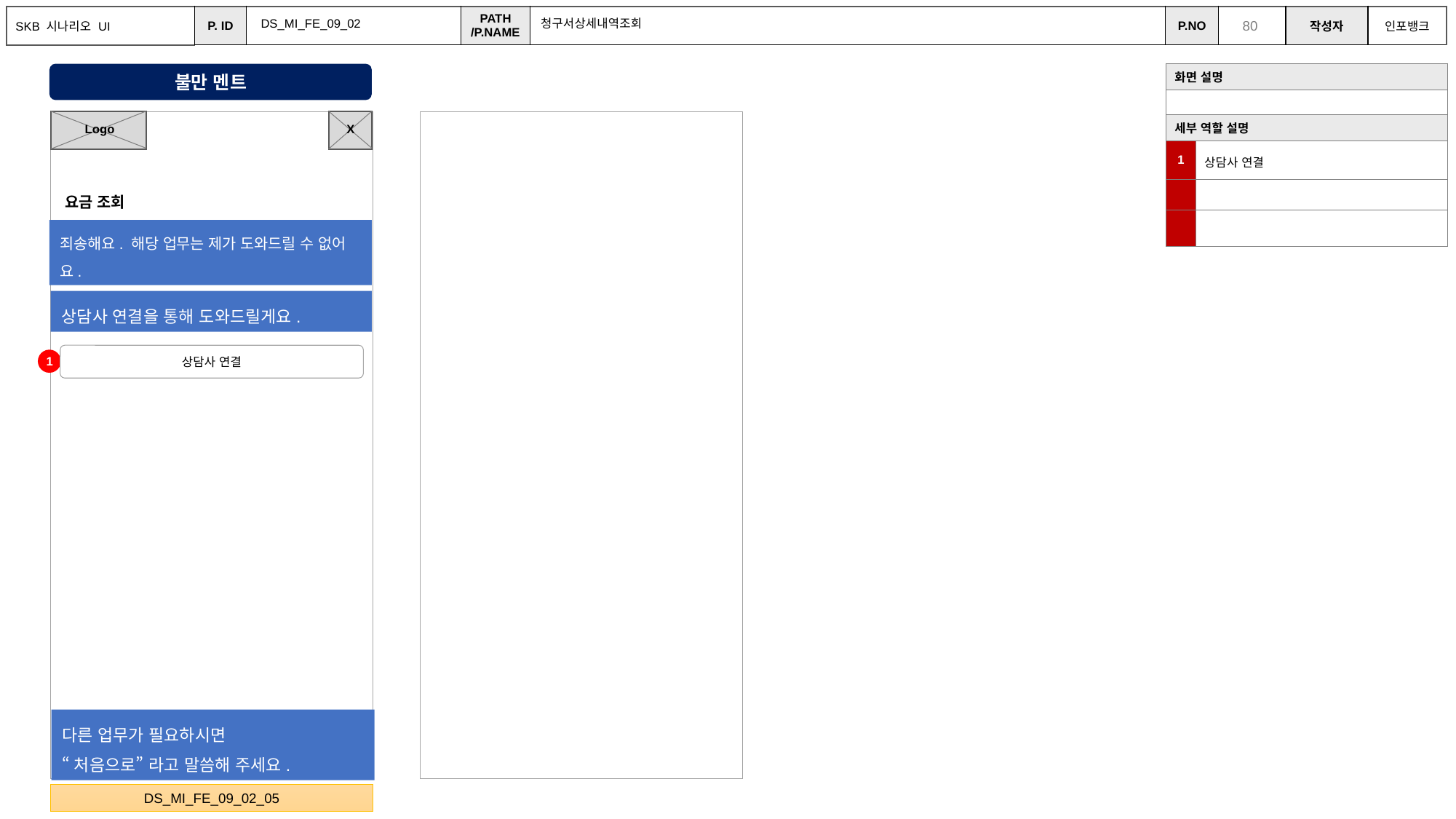

DS_MI_FE_09_02
청구서상세내역조회
| 화면 설명 |  |
| --- | --- |
|  |  |
| 세부 역할 설명 |  |
| 1 | 상담사 연결 |
|  |  |
|  |  |
불만 멘트

X

Logo
요금 조회
죄송해요. 해당 업무는 제가 도와드릴 수 없어요.
상담사 연결을 통해 도와드릴게요.

상담사 연결
1
다른 업무가 필요하시면
“처음으로” 라고 말씀해 주세요.
DS_MI_FE_09_02_05